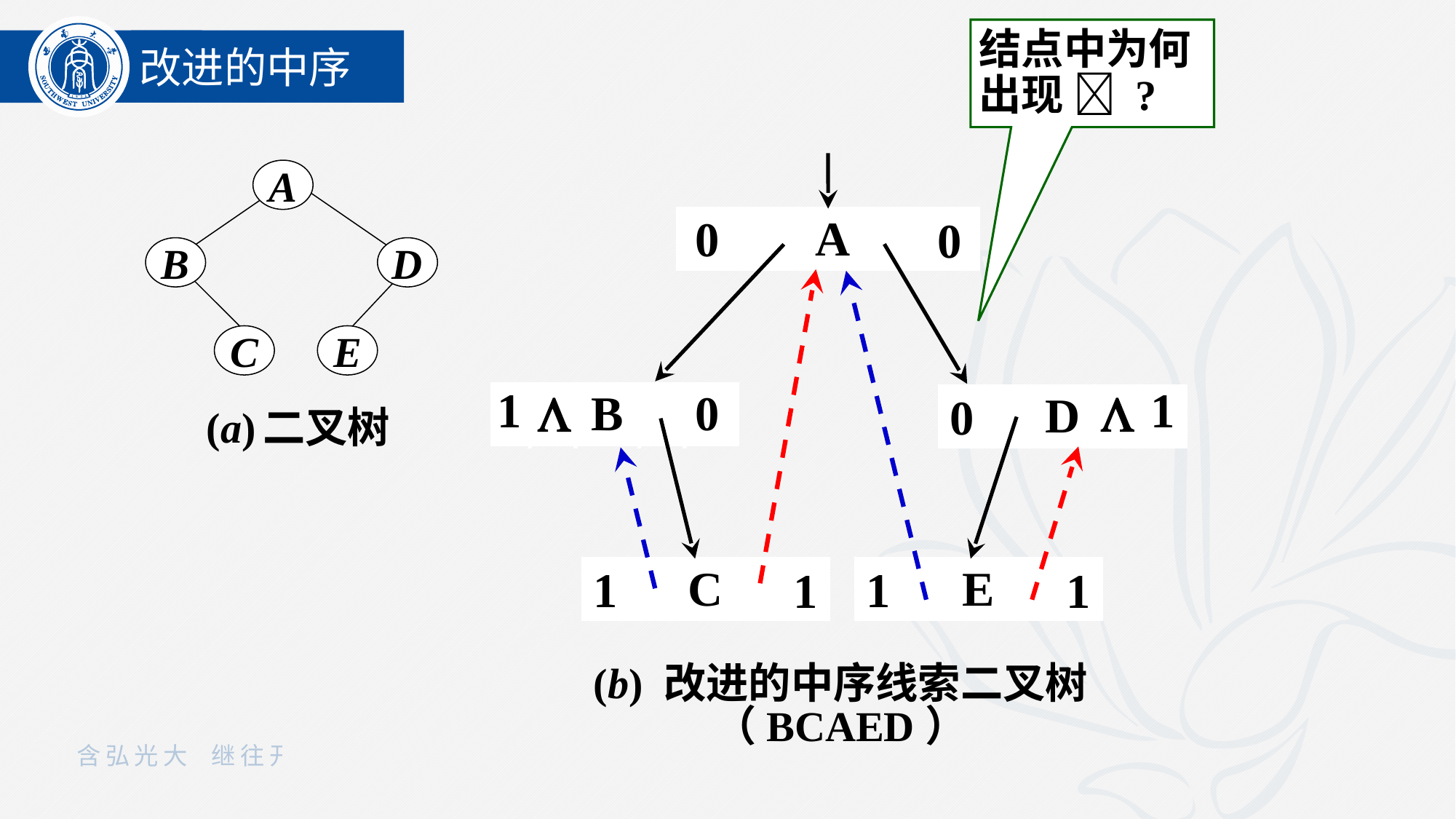

结点中为何出现 Λ ?
改进的中序

A

B
D

C
E
(a) 二叉树
0

A

0

0
0

D

B

1
1
Λ
Λ

1
1
1
1

C

E

(b) 改进的中序线索二叉树（BCAED）